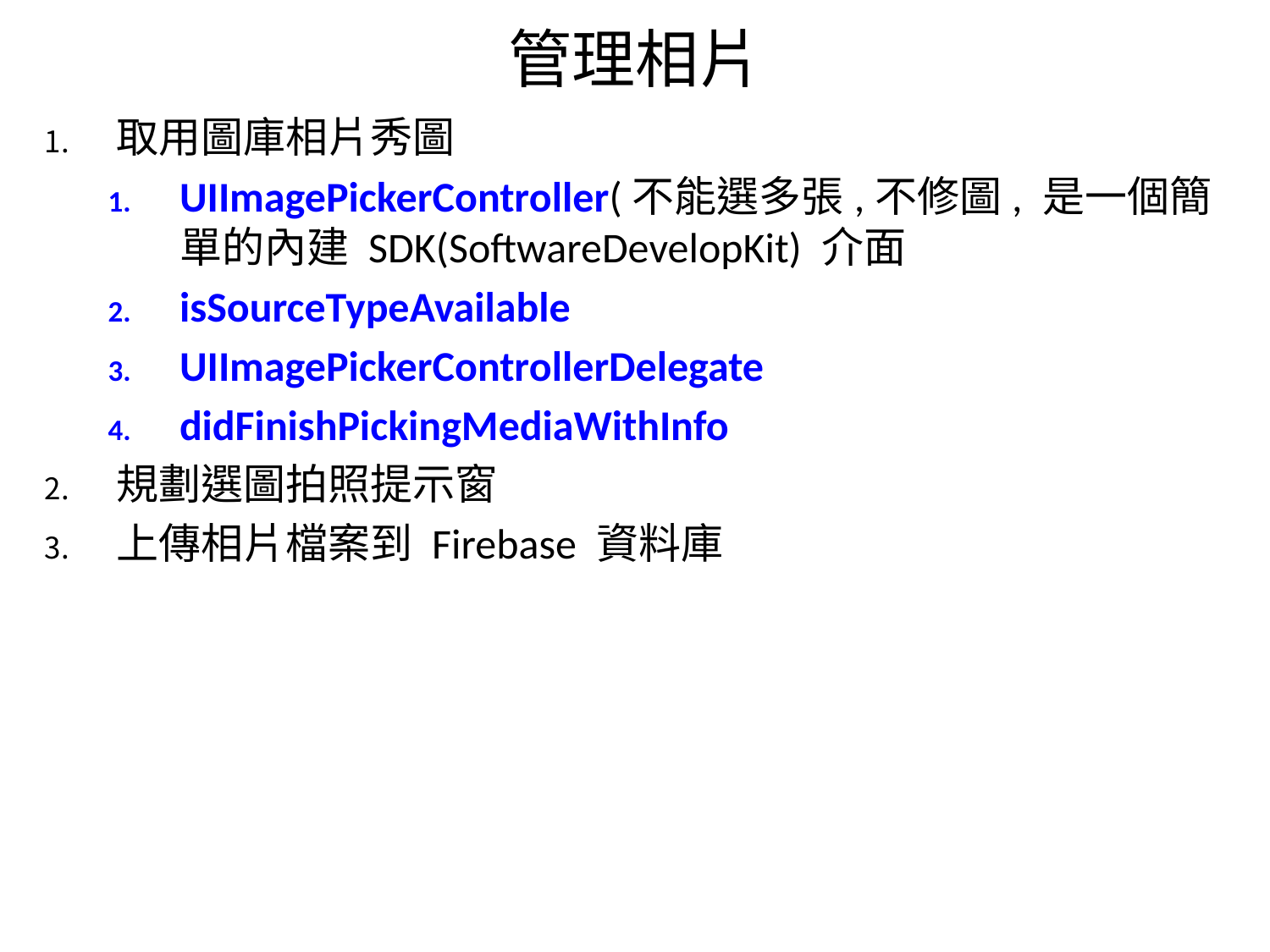

# 管理相片
取用圖庫相片秀圖
UIImagePickerController(不能選多張,不修圖, 是一個簡單的內建 SDK(SoftwareDevelopKit) 介面
isSourceTypeAvailable
UIImagePickerControllerDelegate
didFinishPickingMediaWithInfo
規劃選圖拍照提示窗
上傳相片檔案到 Firebase 資料庫